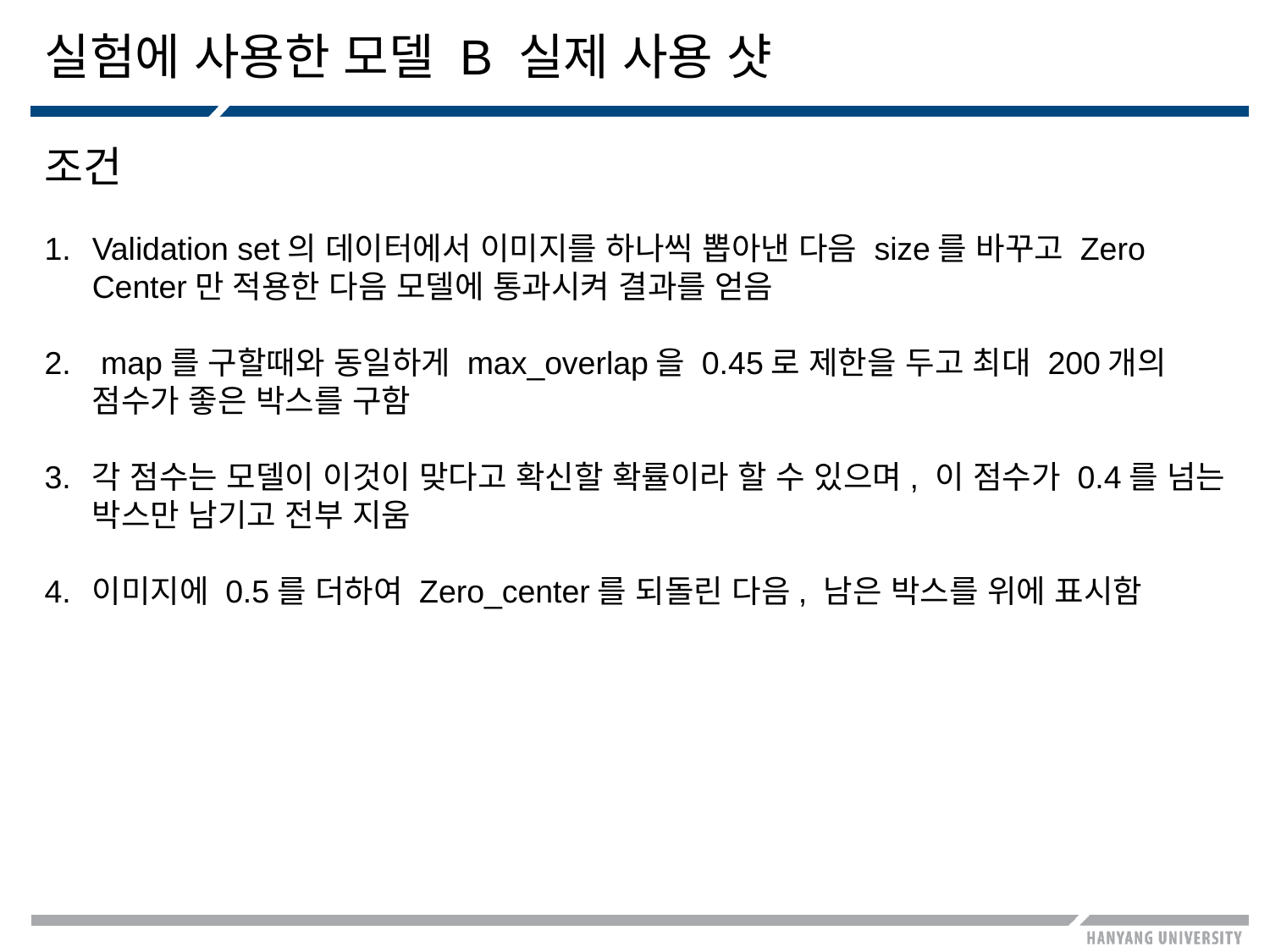

# 실험에 사용한 모델 B 실제 사용 샷
조건

Validation set의 데이터에서 이미지를 하나씩 뽑아낸 다음 size를 바꾸고 Zero Center만 적용한 다음 모델에 통과시켜 결과를 얻음

 map를 구할때와 동일하게 max_overlap을 0.45로 제한을 두고 최대 200개의 점수가 좋은 박스를 구함

각 점수는 모델이 이것이 맞다고 확신할 확률이라 할 수 있으며, 이 점수가 0.4를 넘는 박스만 남기고 전부 지움

이미지에 0.5를 더하여 Zero_center를 되돌린 다음, 남은 박스를 위에 표시함